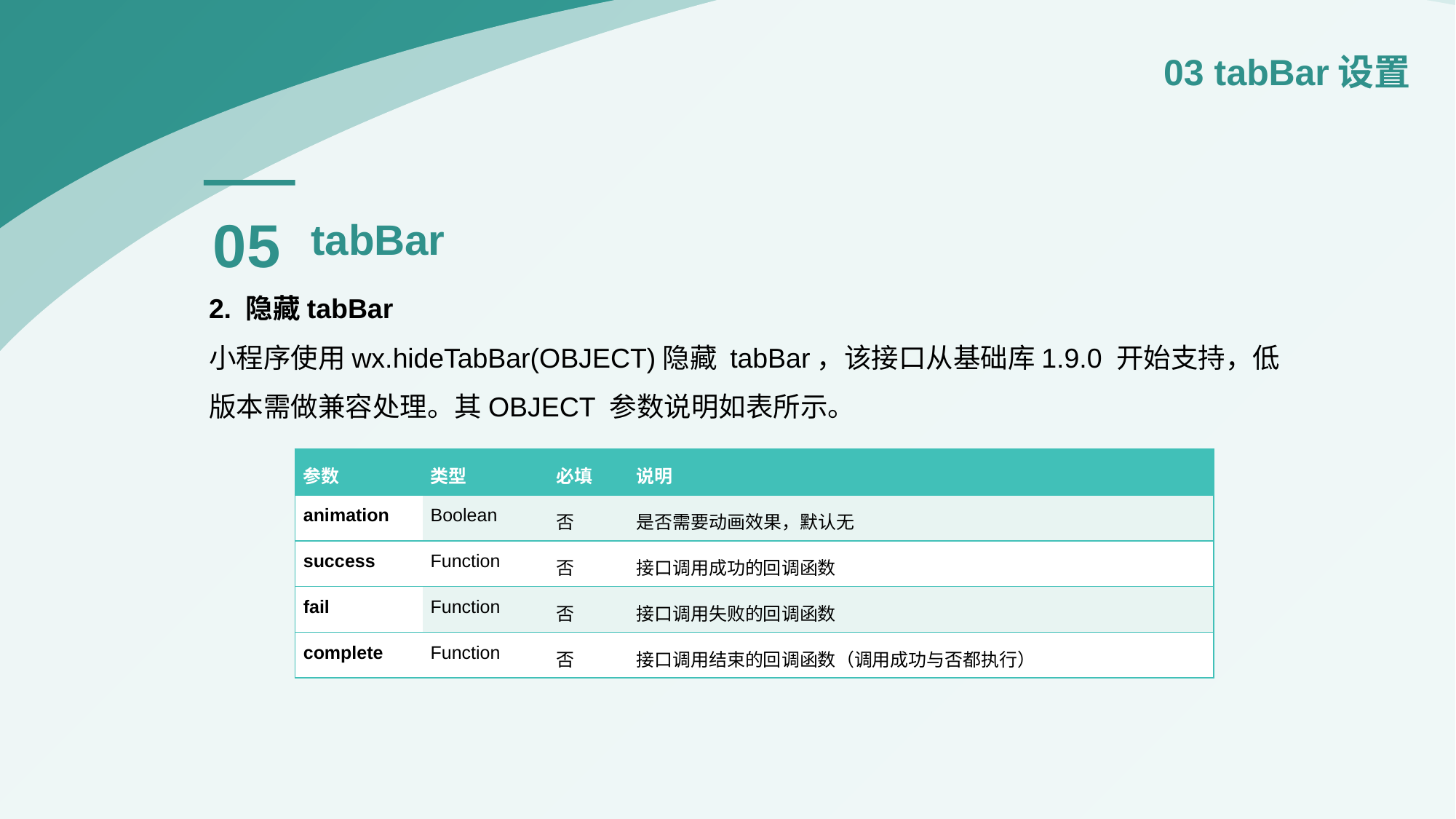

03 tabBar设置
05

tabBar
2. 隐藏tabBar
小程序使用wx.hideTabBar(OBJECT)隐藏 tabBar，该接口从基础库1.9.0 开始支持，低版本需做兼容处理。其OBJECT 参数说明如表所示。

| 参数 | 类型 | 必填 | 说明 |
| --- | --- | --- | --- |
| animation | Boolean | 否 | 是否需要动画效果，默认无 |
| success | Function | 否 | 接口调用成功的回调函数 |
| fail | Function | 否 | 接口调用失败的回调函数 |
| complete | Function | 否 | 接口调用结束的回调函数（调用成功与否都执行） |